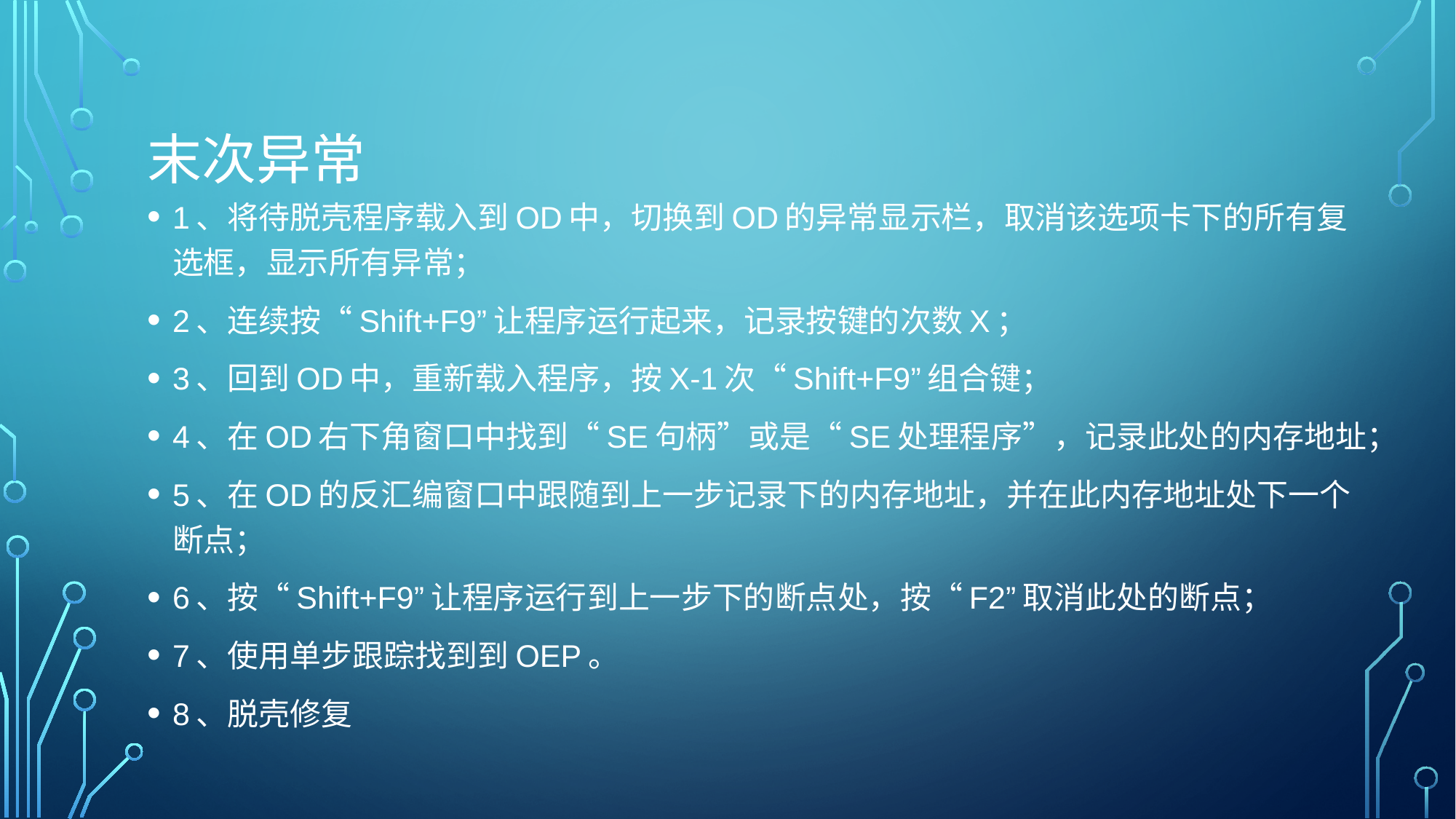

# 末次异常
1、将待脱壳程序载入到OD中，切换到OD的异常显示栏，取消该选项卡下的所有复选框，显示所有异常；
2、连续按“Shift+F9”让程序运行起来，记录按键的次数X；
3、回到OD中，重新载入程序，按X-1次“Shift+F9”组合键；
4、在OD右下角窗口中找到“SE句柄”或是“SE处理程序”，记录此处的内存地址；
5、在OD的反汇编窗口中跟随到上一步记录下的内存地址，并在此内存地址处下一个断点；
6、按“Shift+F9”让程序运行到上一步下的断点处，按“F2”取消此处的断点；
7、使用单步跟踪找到到OEP。
8、脱壳修复